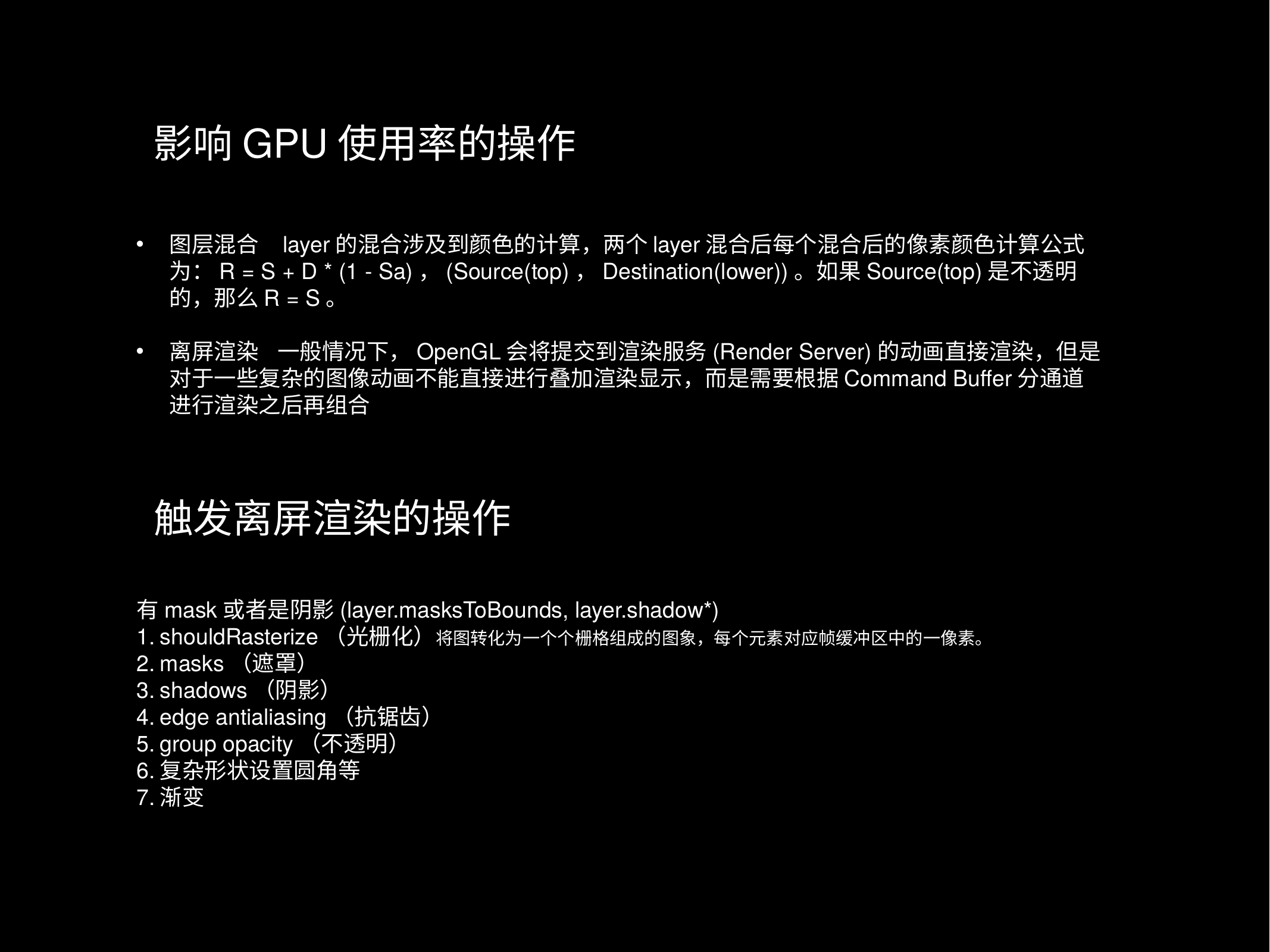

影响GPU使用率的操作
图层混合   layer的混合涉及到颜色的计算，两个layer混合后每个混合后的像素颜色计算公式为：R = S + D * (1 - Sa)，(Source(top)，Destination(lower))。如果Source(top)是不透明的，那么R = S。

离屏渲染   一般情况下，OpenGL会将提交到渲染服务(Render Server)的动画直接渲染，但是对于一些复杂的图像动画不能直接进行叠加渲染显示，而是需要根据Command Buffer分通道进行渲染之后再组合
触发离屏渲染的操作
有mask或者是阴影(layer.masksToBounds, layer.shadow*)
shouldRasterize（光栅化）将图转化为一个个栅格组成的图象，每个元素对应帧缓冲区中的一像素。
masks（遮罩）
shadows（阴影）
edge antialiasing（抗锯齿）
group opacity（不透明）
复杂形状设置圆角等
渐变